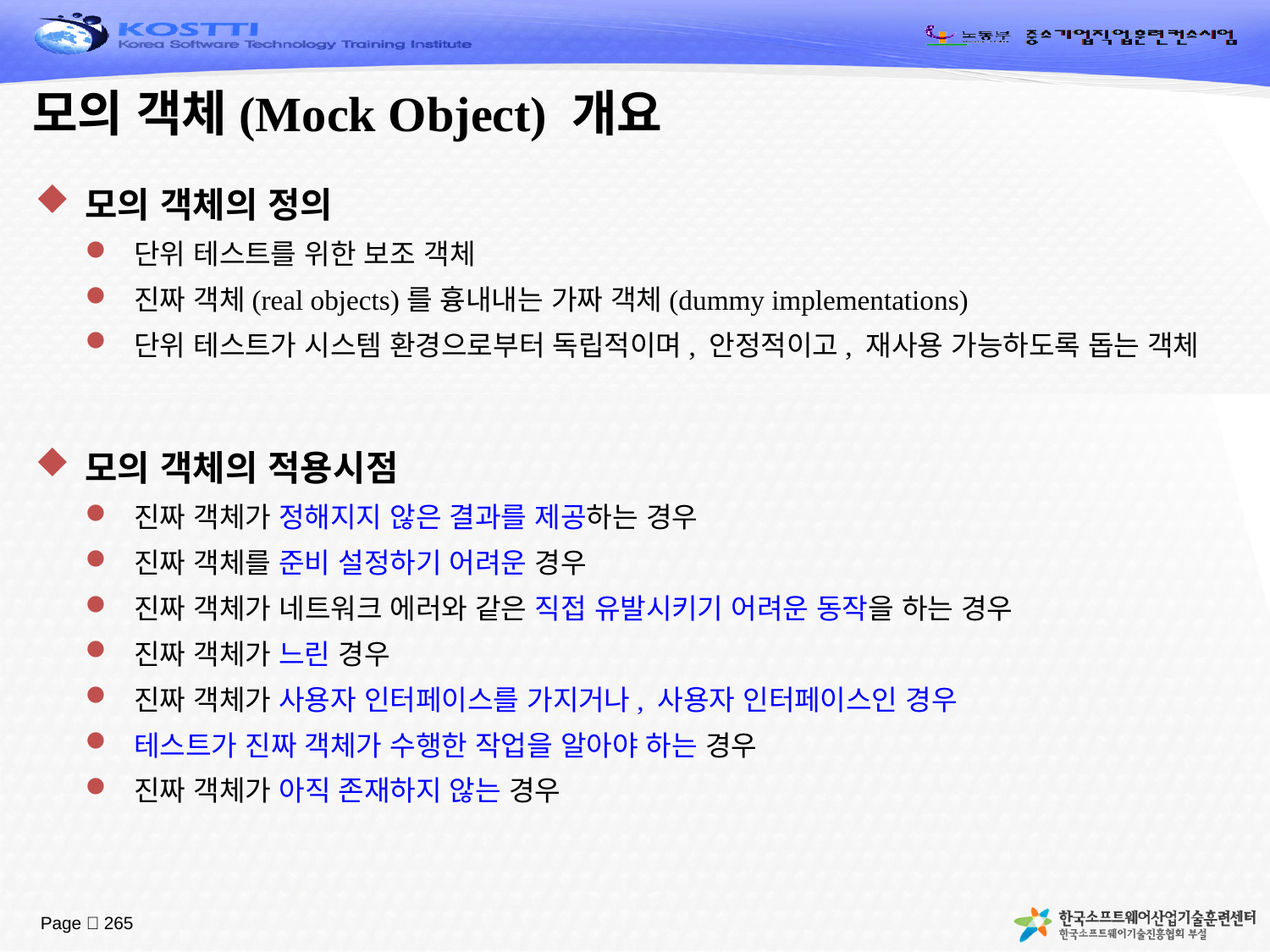

# 모의 객체(Mock Object) 개요
모의 객체의 정의
단위 테스트를 위한 보조 객체
진짜 객체(real objects)를 흉내내는 가짜 객체(dummy implementations)
단위 테스트가 시스템 환경으로부터 독립적이며, 안정적이고, 재사용 가능하도록 돕는 객체

모의 객체의 적용시점
진짜 객체가 정해지지 않은 결과를 제공하는 경우
진짜 객체를 준비 설정하기 어려운 경우
진짜 객체가 네트워크 에러와 같은 직접 유발시키기 어려운 동작을 하는 경우
진짜 객체가 느린 경우
진짜 객체가 사용자 인터페이스를 가지거나, 사용자 인터페이스인 경우
테스트가 진짜 객체가 수행한 작업을 알아야 하는 경우
진짜 객체가 아직 존재하지 않는 경우